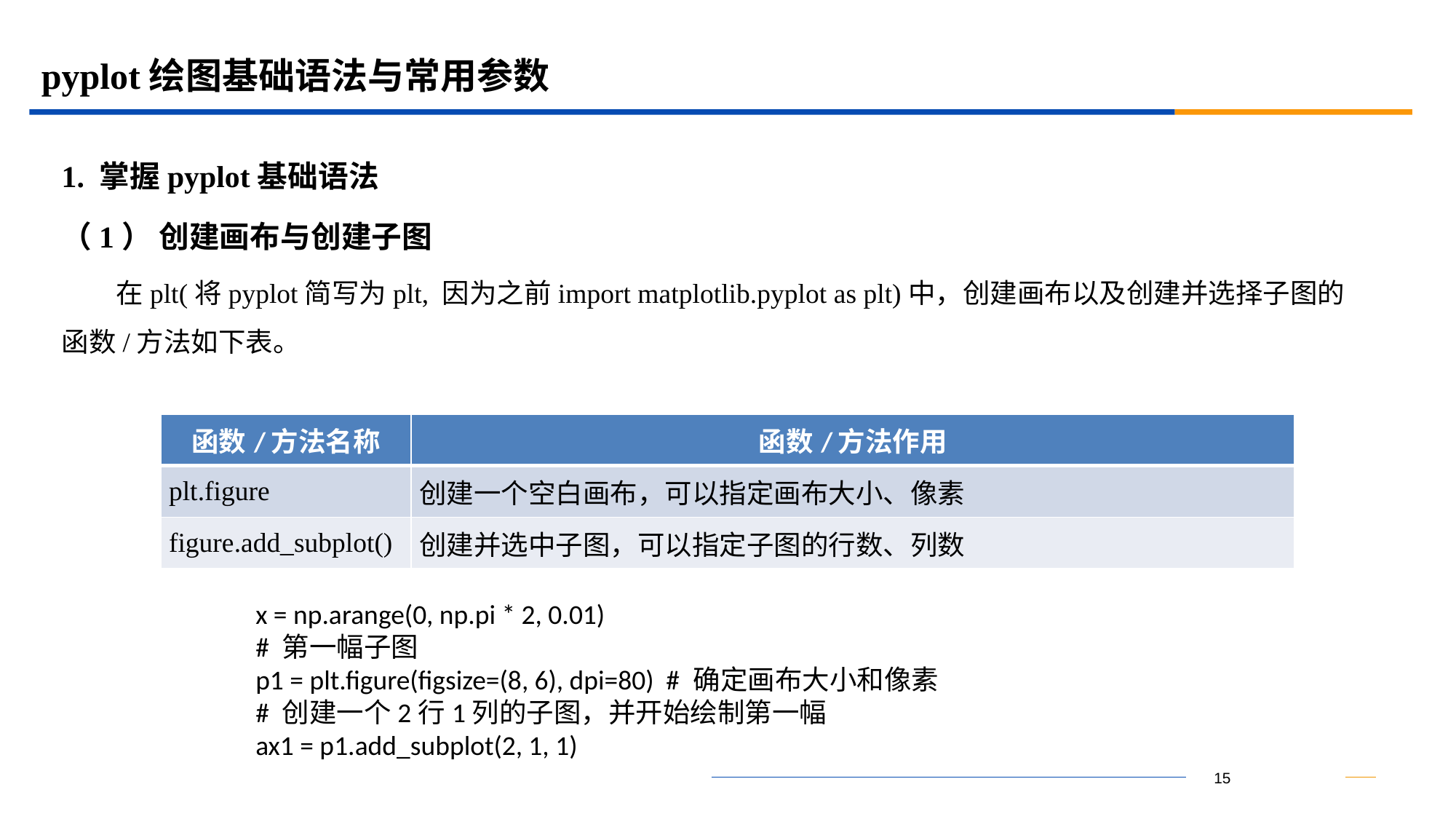

# pyplot绘图基础语法与常用参数
1. 掌握pyplot基础语法
（1） 创建画布与创建子图
在plt(将pyplot简写为plt, 因为之前import matplotlib.pyplot as plt)中，创建画布以及创建并选择子图的函数/方法如下表。

| 函数/方法名称 | 函数/方法作用 |
| --- | --- |
| plt.figure | 创建一个空白画布，可以指定画布大小、像素 |
| figure.add\_subplot() | 创建并选中子图，可以指定子图的行数、列数 |
x = np.arange(0, np.pi * 2, 0.01)
# 第一幅子图
p1 = plt.figure(figsize=(8, 6), dpi=80)  # 确定画布大小和像素
# 创建一个2行1列的子图，并开始绘制第一幅
ax1 = p1.add_subplot(2, 1, 1)